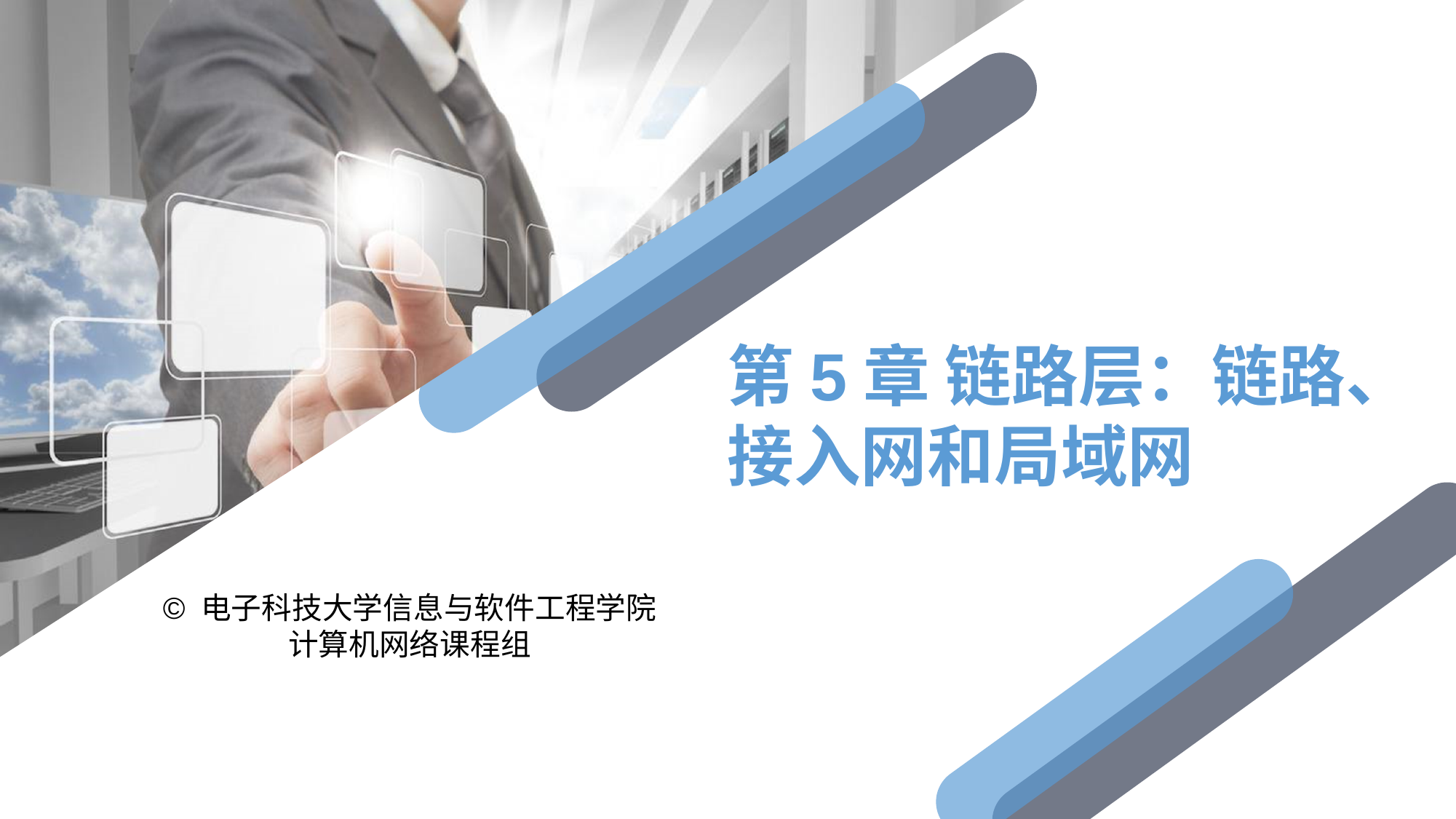

第5章 链路层：链路、接入网和局域网
© 电子科技大学信息与软件工程学院
计算机网络课程组